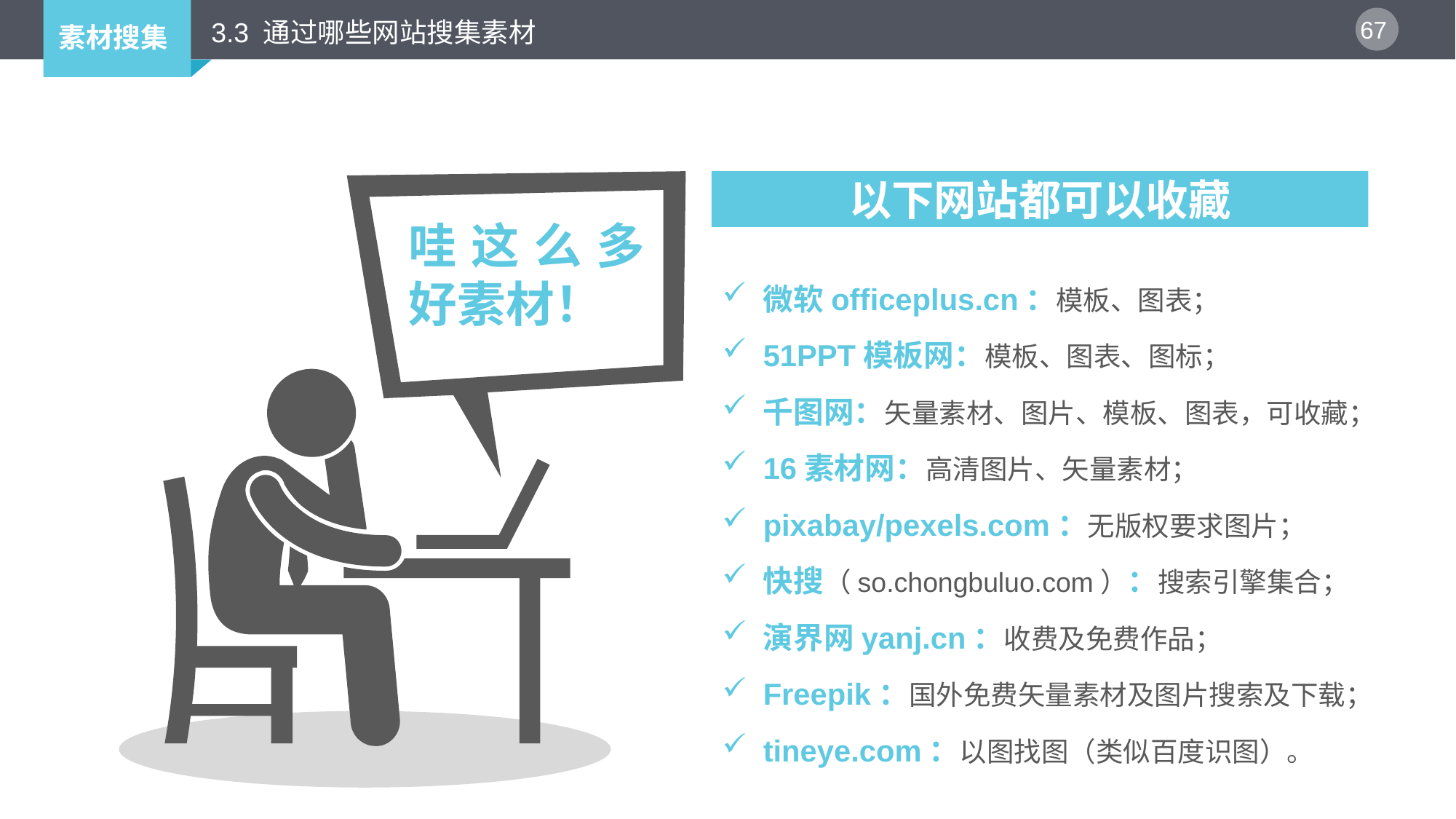

3.3 通过哪些网站搜集素材

哇这么多好素材！

以下网站都可以收藏
微软officeplus.cn：模板、图表；
51PPT模板网：模板、图表、图标；
千图网：矢量素材、图片、模板、图表，可收藏；
16素材网：高清图片、矢量素材；
pixabay/pexels.com：无版权要求图片；
快搜（so.chongbuluo.com）：搜索引擎集合；
演界网yanj.cn：收费及免费作品；
Freepik：国外免费矢量素材及图片搜索及下载；
tineye.com：以图找图（类似百度识图）。